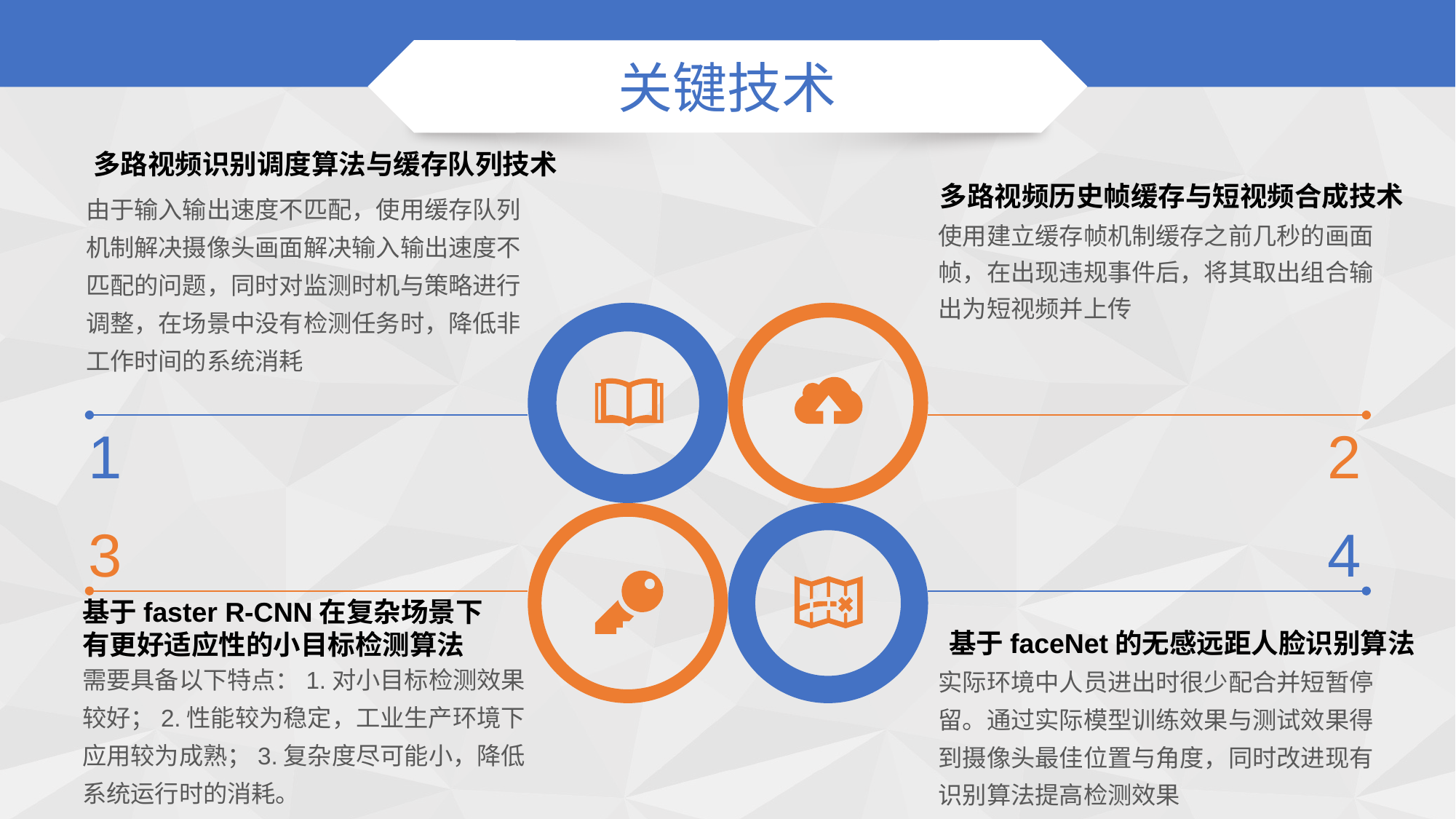

# 关键技术
多路视频识别调度算法与缓存队列技术
多路视频历史帧缓存与短视频合成技术
由于输入输出速度不匹配，使用缓存队列机制解决摄像头画面解决输入输出速度不匹配的问题，同时对监测时机与策略进行调整，在场景中没有检测任务时，降低非工作时间的系统消耗
使用建立缓存帧机制缓存之前几秒的画面帧，在出现违规事件后，将其取出组合输出为短视频并上传

1
2

3
4

基于faster R-CNN在复杂场景下有更好适应性的小目标检测算法
基于faceNet的无感远距人脸识别算法
需要具备以下特点：1.对小目标检测效果较好；2.性能较为稳定，工业生产环境下应用较为成熟；3.复杂度尽可能小，降低系统运行时的消耗。
实际环境中人员进出时很少配合并短暂停留。通过实际模型训练效果与测试效果得到摄像头最佳位置与角度，同时改进现有识别算法提高检测效果